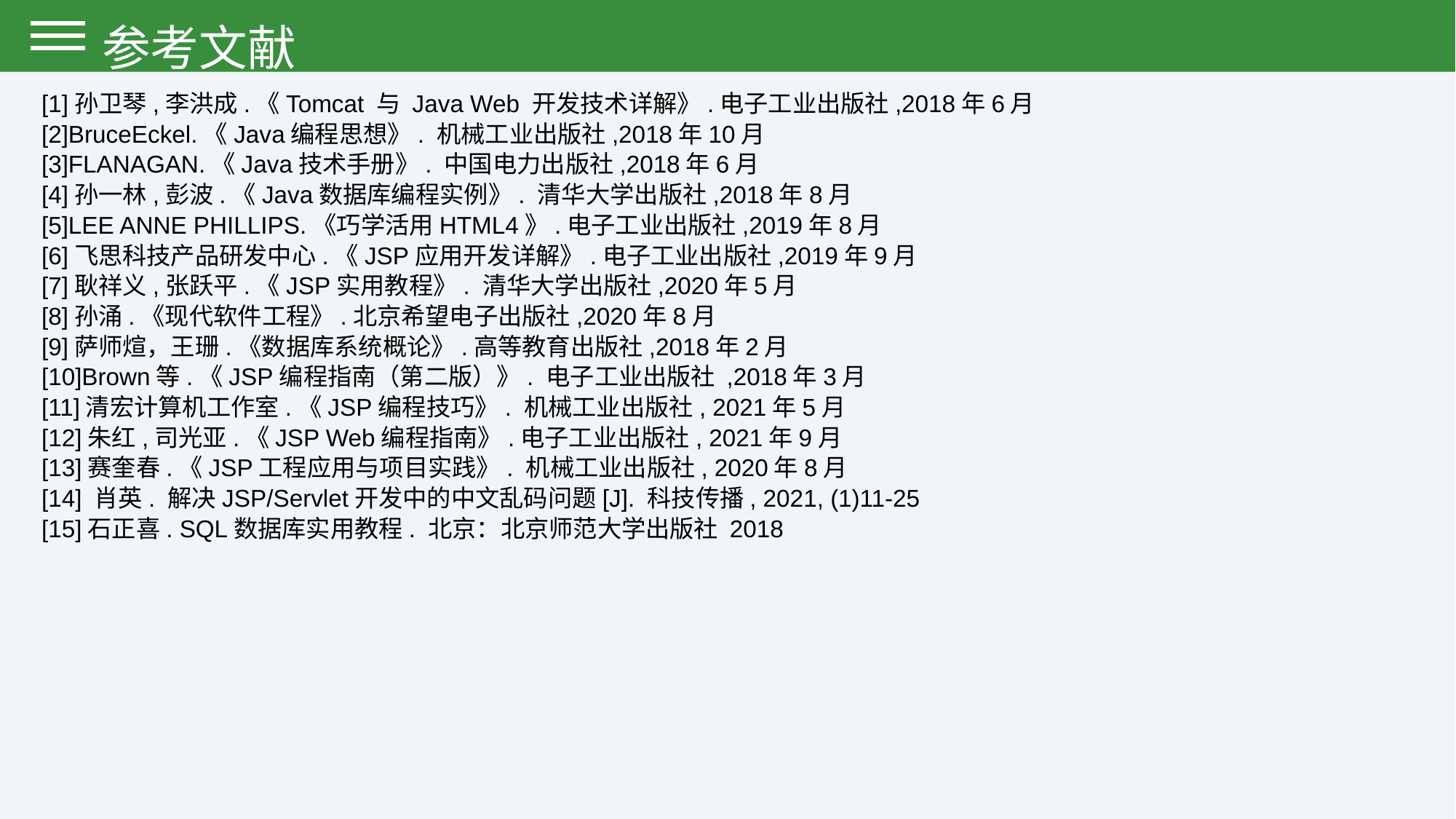

参考文献
[1]孙卫琴,李洪成.《Tomcat 与 Java Web 开发技术详解》.电子工业出版社,2018年6月
[2]BruceEckel.《Java编程思想》. 机械工业出版社,2018年10月
[3]FLANAGAN.《Java技术手册》. 中国电力出版社,2018年6月
[4]孙一林,彭波.《Java数据库编程实例》. 清华大学出版社,2018年8月
[5]LEE ANNE PHILLIPS.《巧学活用HTML4》.电子工业出版社,2019年8月
[6]飞思科技产品研发中心.《JSP应用开发详解》.电子工业出版社,2019年9月
[7]耿祥义,张跃平.《JSP实用教程》. 清华大学出版社,2020年5月
[8]孙涌.《现代软件工程》.北京希望电子出版社,2020年8月
[9]萨师煊，王珊.《数据库系统概论》.高等教育出版社,2018年2月
[10]Brown等.《JSP编程指南（第二版）》. 电子工业出版社 ,2018年3月
[11]清宏计算机工作室.《JSP编程技巧》. 机械工业出版社, 2021年5月
[12]朱红,司光亚.《JSP Web编程指南》.电子工业出版社, 2021年9月
[13]赛奎春.《JSP工程应用与项目实践》. 机械工业出版社, 2020年8月
[14] 肖英. 解决JSP/Servlet开发中的中文乱码问题[J]. 科技传播, 2021, (1)11-25
[15]石正喜. SQL数据库实用教程. 北京：北京师范大学出版社 2018